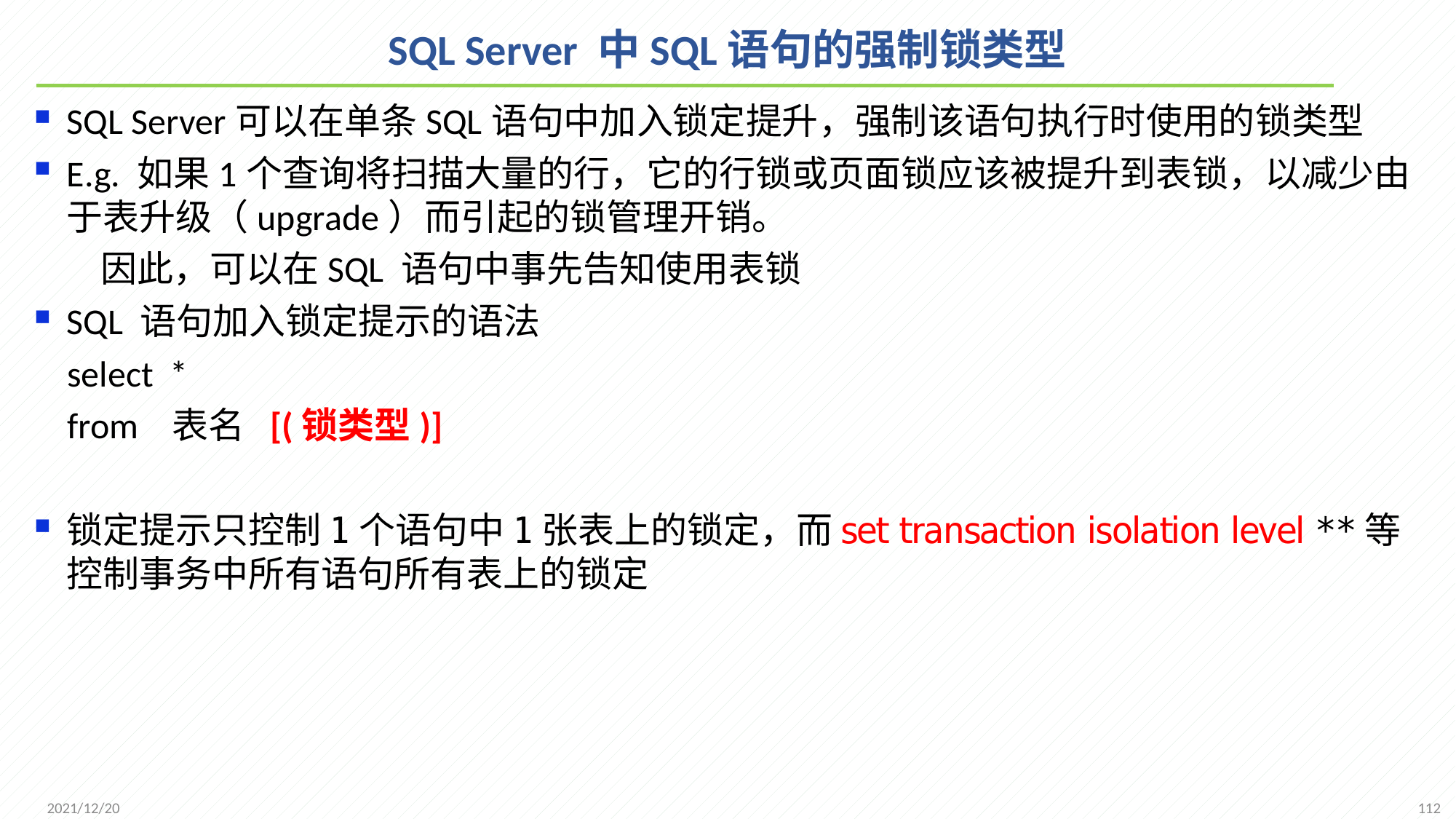

# SQL Server 中SQL语句的强制锁类型
SQL Server可以在单条SQL语句中加入锁定提升，强制该语句执行时使用的锁类型
E.g. 如果1个查询将扫描大量的行，它的行锁或页面锁应该被提升到表锁，以减少由于表升级（upgrade）而引起的锁管理开销。
       因此，可以在SQL 语句中事先告知使用表锁
SQL 语句加入锁定提示的语法
    select  *
    from   表名  [(锁类型)]

锁定提示只控制1个语句中1张表上的锁定，而set transaction isolation level **等控制事务中所有语句所有表上的锁定

112
2021/12/20